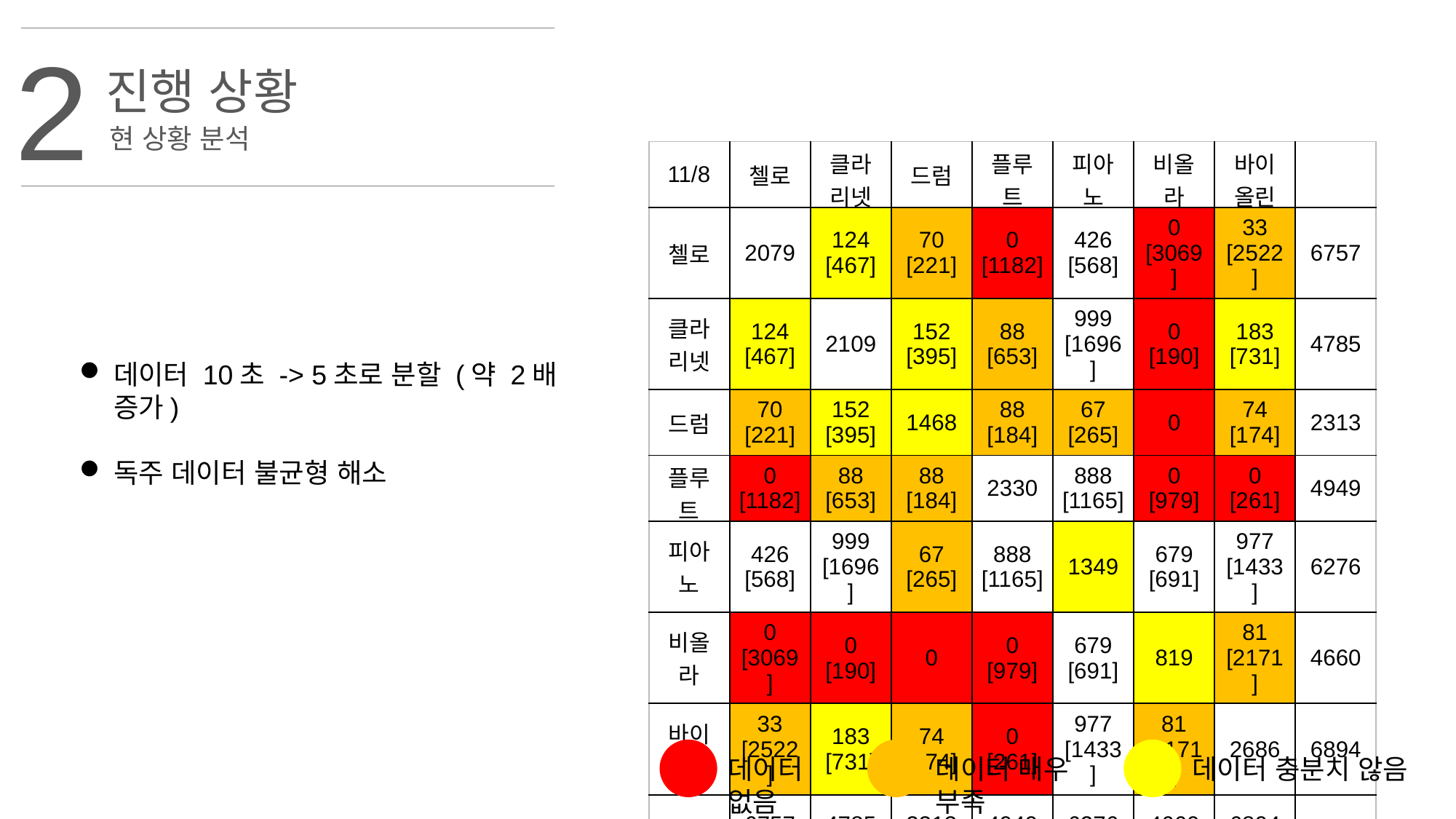

2
진행 상황
현 상황 분석
| 11/8 | 첼로 | 클라리넷 | 드럼 | 플루트 | 피아노 | 비올라 | 바이올린 |  |
| --- | --- | --- | --- | --- | --- | --- | --- | --- |
| 첼로 | 2079 | 124 [467] | 70 [221] | 0 [1182] | 426 [568] | 0 [3069] | 33 [2522] | 6757 |
| 클라리넷 | 124 [467] | 2109 | 152 [395] | 88 [653] | 999 [1696] | 0 [190] | 183 [731] | 4785 |
| 드럼 | 70 [221] | 152 [395] | 1468 | 88 [184] | 67 [265] | 0 | 74 [174] | 2313 |
| 플루트 | 0 [1182] | 88 [653] | 88 [184] | 2330 | 888 [1165] | 0 [979] | 0 [261] | 4949 |
| 피아노 | 426 [568] | 999 [1696] | 67 [265] | 888 [1165] | 1349 | 679 [691] | 977 [1433] | 6276 |
| 비올라 | 0 [3069] | 0 [190] | 0 | 0 [979] | 679 [691] | 819 | 81 [2171] | 4660 |
| 바이올린 | 33 [2522] | 183 [731] | 74 [174] | 0 [261] | 977 [1433] | 81 [2171] | 2686 | 6894 |
|  | 6757 | 4785 | 2313 | 4949 | 6276 | 4660 | 6894 |  |
데이터 10초 -> 5초로 분할 (약 2배 증가)

독주 데이터 불균형 해소

데이터 없음
데이터 매우 부족
데이터 충분치 않음